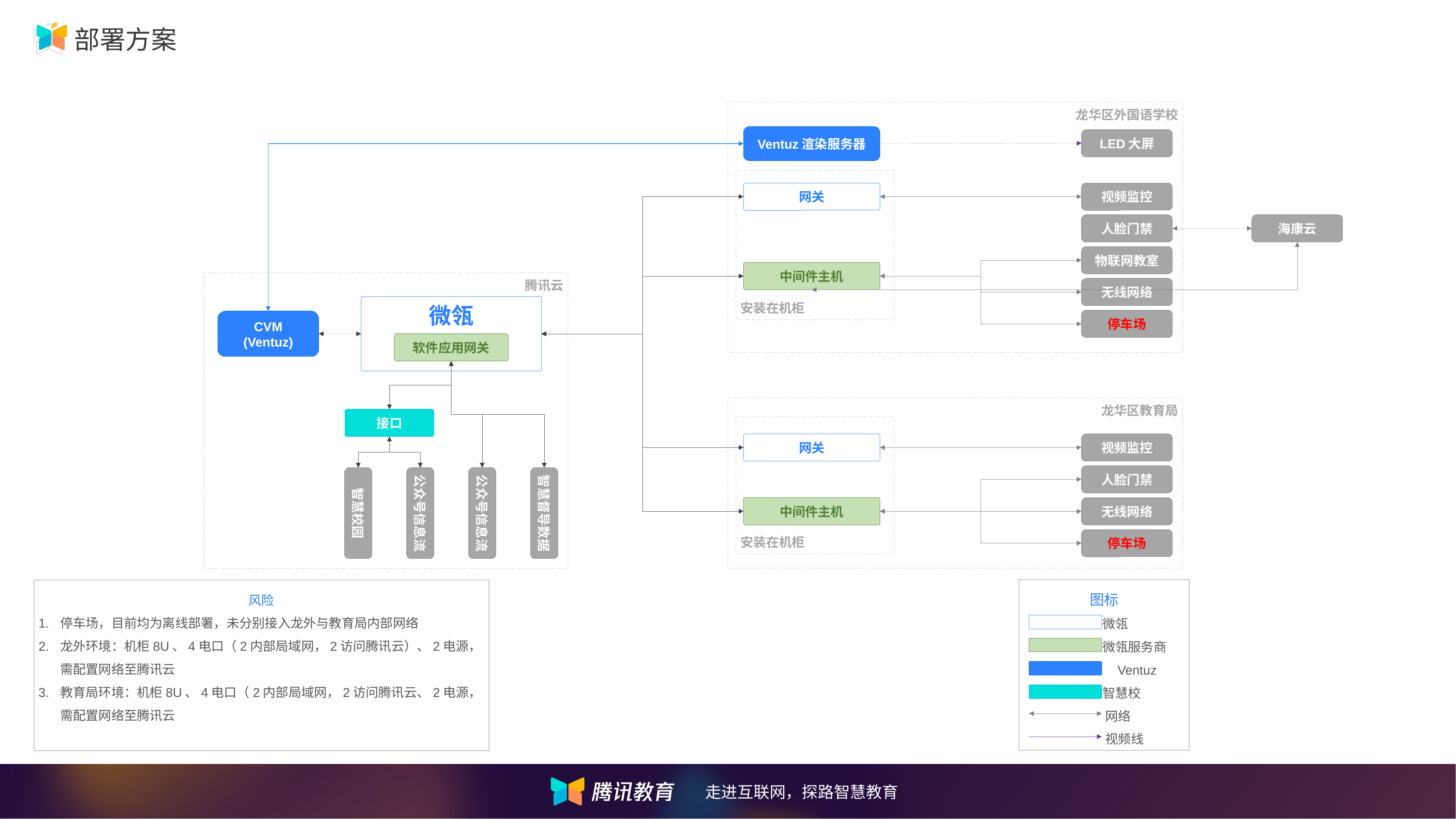

# 部署方案
龙华区外国语学校
Ventuz渲染服务器
LED大屏
安装在机柜
网关
视频监控
人脸门禁
物联网教室
无线网络
停车场
海康云
中间件主机
腾讯云
微瓴
CVM
(Ventuz)
软件应用网关
龙华区教育局
接口
安装在机柜
网关
视频监控
人脸门禁
无线网络
停车场
智慧校园
企业微信
公众号信息流
公众号信息流
智慧督导数据
中间件主机
图标
                           微瓴
                           微瓴服务商
                           Ventuz
                           智慧校
                            网络
                            视频线

风险
停车场，目前均为离线部署，未分别接入龙外与教育局内部网络
龙外环境：机柜8U、4电口（2内部局域网，2访问腾讯云）、2电源，需配置网络至腾讯云
教育局环境：机柜8U、4电口（2内部局域网，2访问腾讯云、2电源，需配置网络至腾讯云